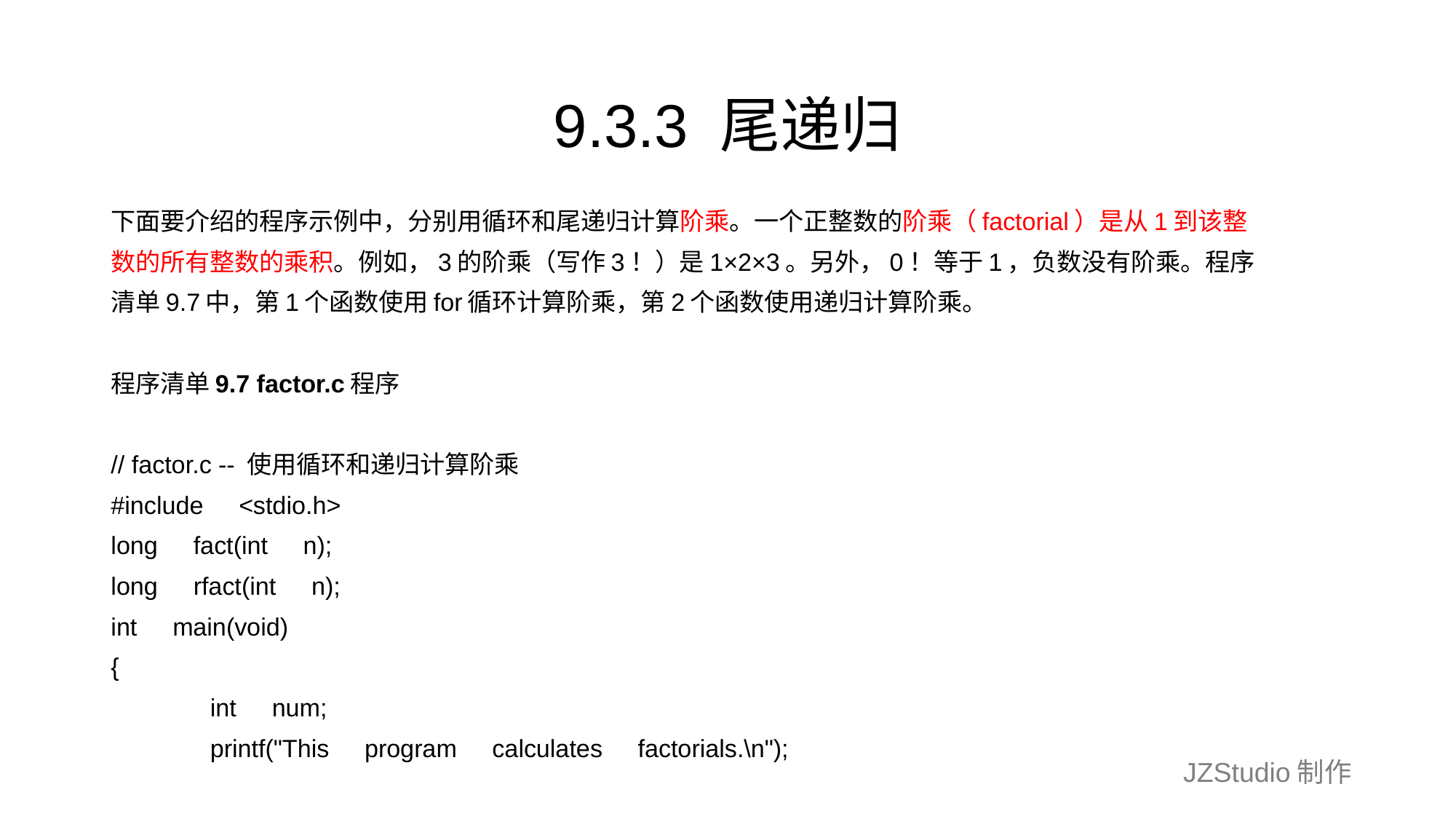

# 9.3.3 尾递归
下面要介绍的程序示例中，分别用循环和尾递归计算阶乘。一个正整数的阶乘（factorial）是从1到该整
数的所有整数的乘积。例如，3的阶乘（写作3！）是1×2×3。另外，0！等于1，负数没有阶乘。程序
清单9.7中，第1个函数使用for循环计算阶乘，第2个函数使用递归计算阶乘。

程序清单9.7 factor.c程序

// factor.c -- 使用循环和递归计算阶乘
#include　<stdio.h>
long　fact(int　n);
long　rfact(int　n);
int　main(void)
{
	int　num;
	printf("This　program　calculates　factorials.\n");